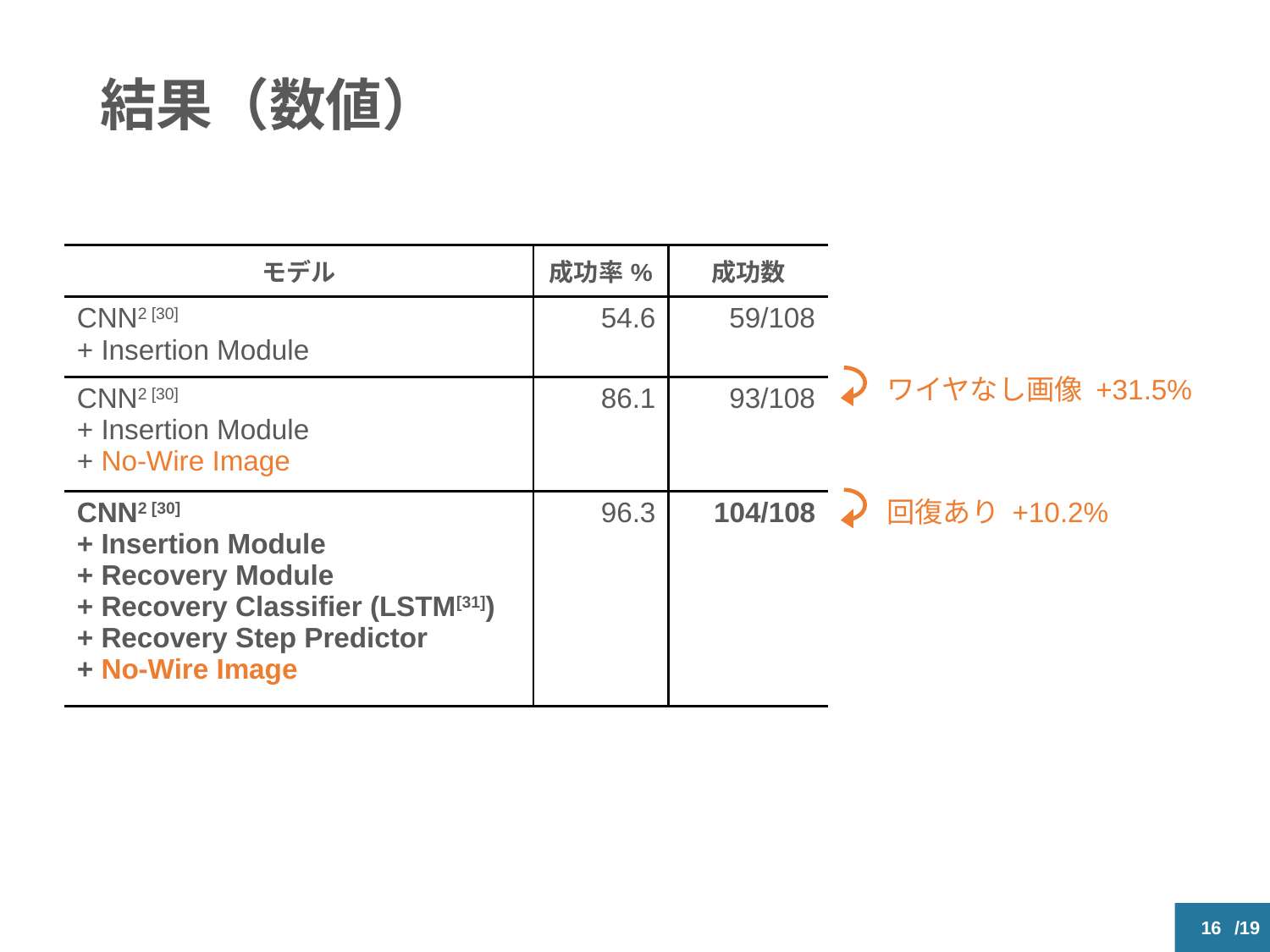

# 結果（数値）
| モデル | 成功率% | 成功数 |
| --- | --- | --- |
| CNN2 [30] + Insertion Module | 54.6 | 59/108 |
| CNN2 [30] + Insertion Module + No-Wire Image | 86.1 | 93/108 |
| CNN2 [30] + Insertion Module + Recovery Module + Recovery Classifier (LSTM[31]) + Recovery Step Predictor + No-Wire Image | 96.3 | 104/108 |
ワイヤなし画像 +31.5%

回復あり +10.2%

16